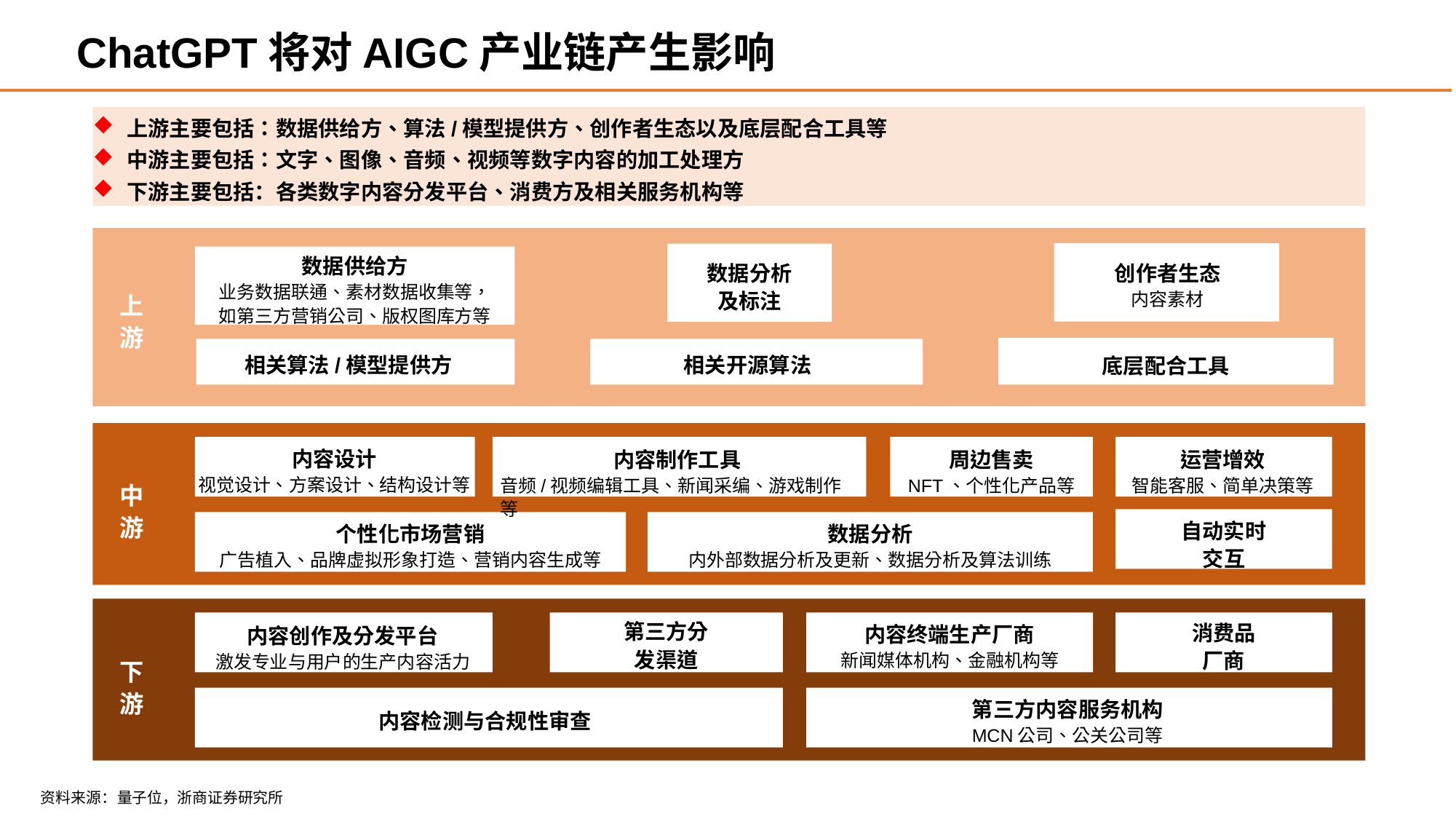

ChatGPT将对AIGC产业链产生影响

上游主要包括：数据供给方、算法/模型提供方、创作者生态以及底层配合工具等
中游主要包括：文字、图像、音频、视频等数字内容的加工处理方
下游主要包括：各类数字内容分发平台、消费方及相关服务机构等

数据分析
及标注

数据供给方
业务数据联通、素材数据收集等，
如第三方营销公司、版权图库方等
创作者生态
内容素材
上
游

相关算法/模型提供方
相关开源算法
底层配合工具

内容设计
视觉设计、方案设计、结构设计等
内容制作工具
音频/视频编辑工具、新闻采编、游戏制作等
周边售卖
NFT、个性化产品等
运营增效
智能客服、简单决策等

中
游

自动实时
交互
个性化市场营销
广告植入、品牌虚拟形象打造、营销内容生成等
数据分析
内外部数据分析及更新、数据分析及算法训练

第三方分发渠道
消费品厂商
内容终端生产厂商
新闻媒体机构、金融机构等
内容创作及分发平台
激发专业与用户的生产内容活力
下
游

第三方内容服务机构
MCN公司、公关公司等
内容检测与合规性审查

资料来源：量子位，浙商证券研究所